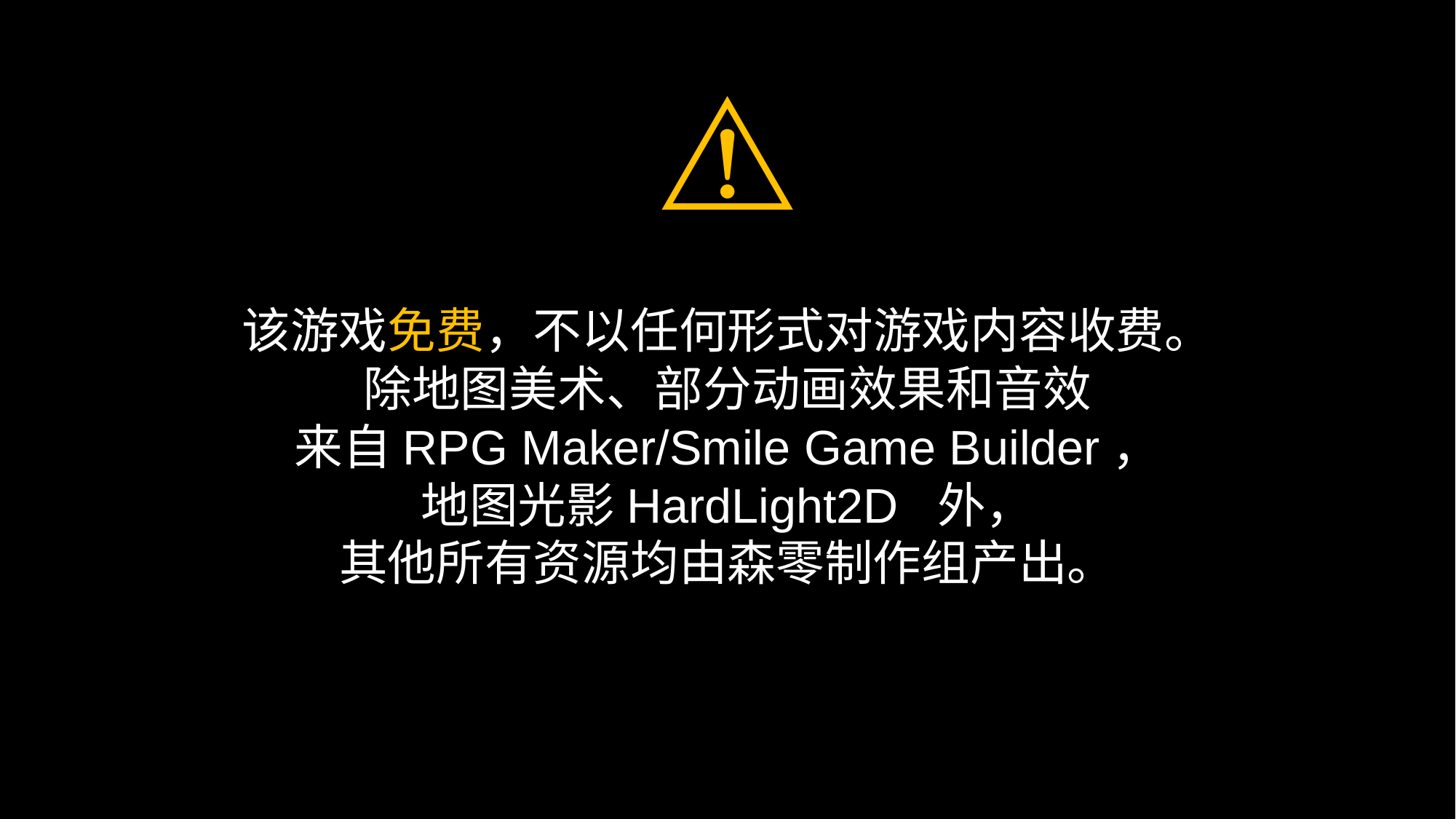

⚠
该游戏免费，不以任何形式对游戏内容收费。
除地图美术、部分动画效果和音效
来自RPG Maker/Smile Game Builder，
地图光影HardLight2D  外，
其他所有资源均由森零制作组产出。